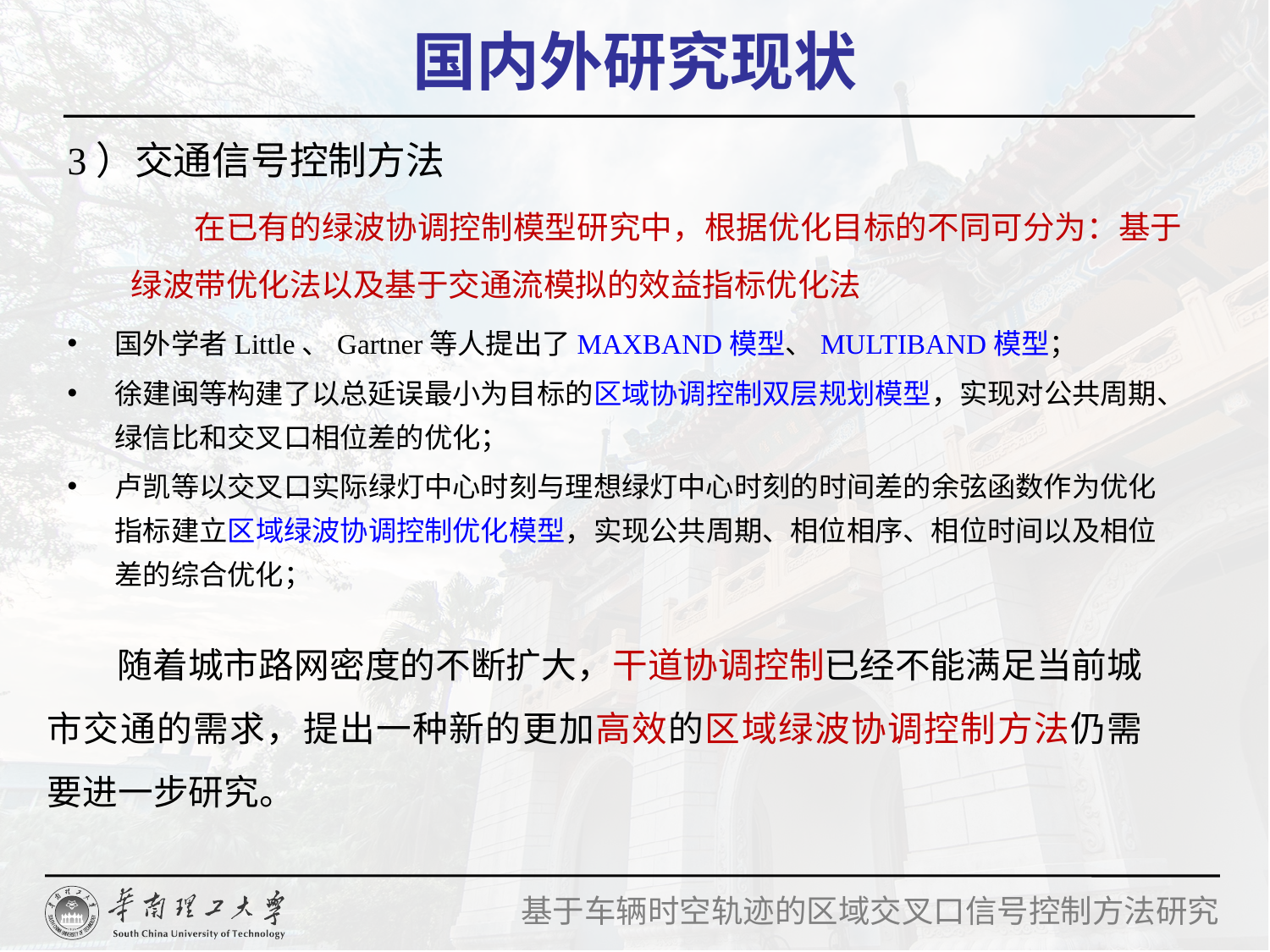

国内外研究现状
3）交通信号控制方法
在已有的绿波协调控制模型研究中，根据优化目标的不同可分为：基于绿波带优化法以及基于交通流模拟的效益指标优化法
国外学者Little、Gartner等人提出了MAXBAND模型、MULTIBAND模型；
徐建闽等构建了以总延误最小为目标的区域协调控制双层规划模型，实现对公共周期、绿信比和交叉口相位差的优化；
卢凯等以交叉口实际绿灯中心时刻与理想绿灯中心时刻的时间差的余弦函数作为优化指标建立区域绿波协调控制优化模型，实现公共周期、相位相序、相位时间以及相位差的综合优化；

随着城市路网密度的不断扩大，干道协调控制已经不能满足当前城市交通的需求，提出一种新的更加高效的区域绿波协调控制方法仍需要进一步研究。